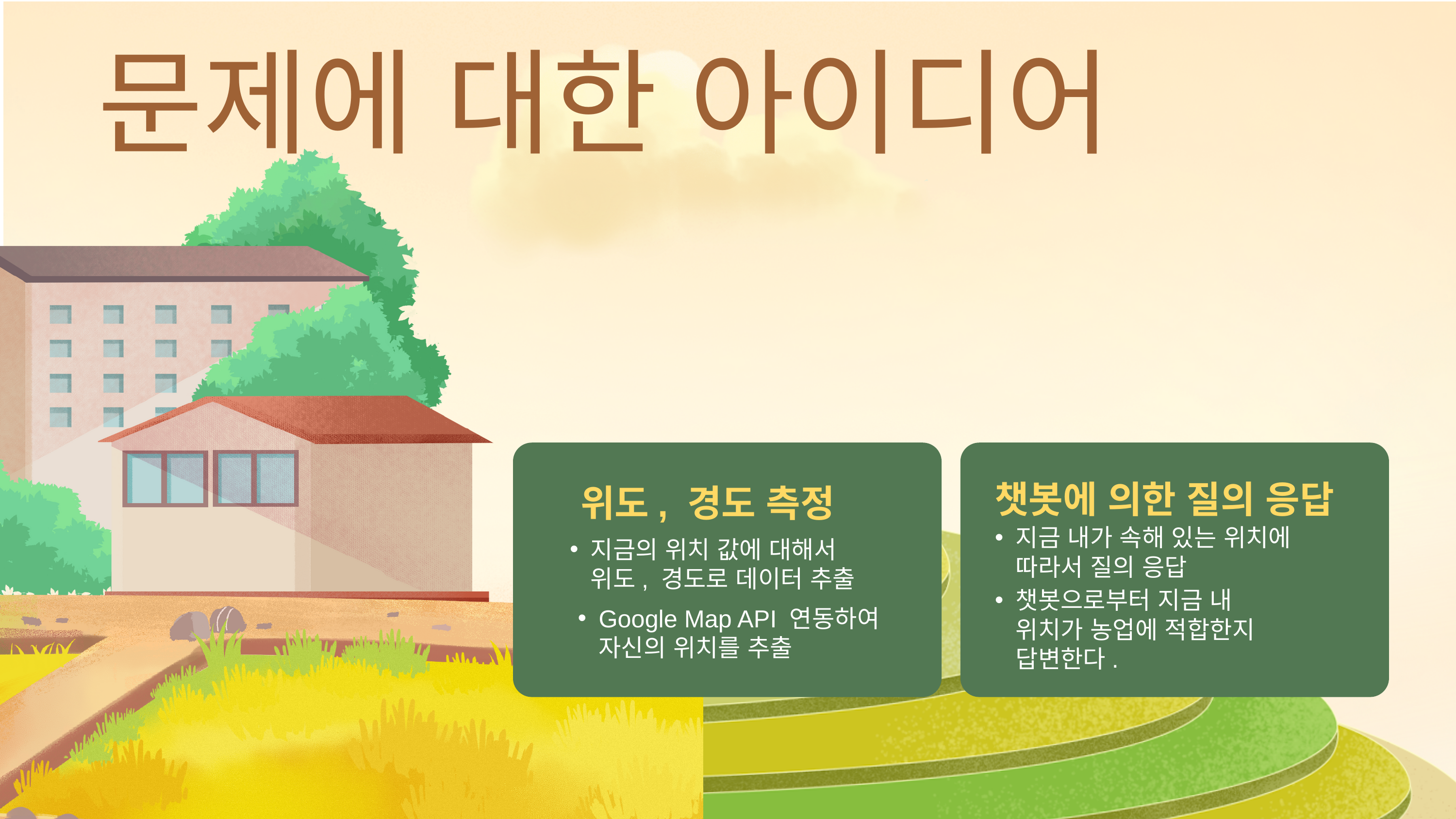

문제에 대한 아이디어

챗봇에 의한 질의 응답
위도, 경도 측정
지금 내가 속해 있는 위치에 따라서 질의 응답
지금의 위치 값에 대해서 위도, 경도로 데이터 추출
챗봇으로부터 지금 내 위치가 농업에 적합한지 답변한다.

Google Map API 연동하여 자신의 위치를 추출